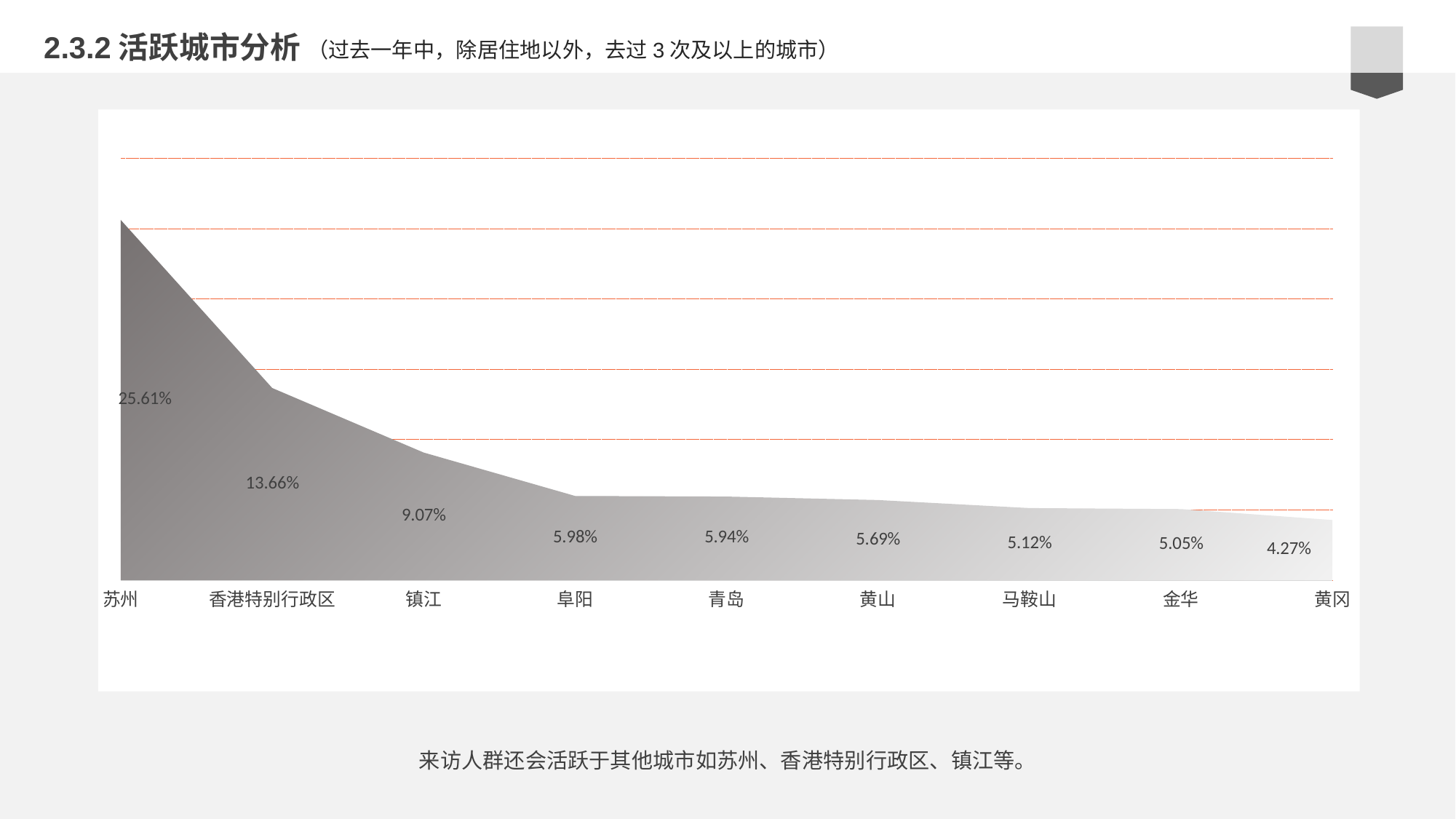

2.3.2活跃城市分析
28
（过去一年中，除居住地以外，去过3次及以上的城市）

### Chart

| Category | 占比 |
|---|---|
| 苏州 | 0.2561 |
| 香港特别行政区 | 0.1366 |
| 镇江 | 0.0907 |
| 阜阳 | 0.0598 |
| 青岛 | 0.0594 |
| 黄山 | 0.0569 |
| 马鞍山 | 0.0512 |
| 金华 | 0.0505 |
| 黄冈 | 0.0427 |
来访人群还会活跃于其他城市如苏州、香港特别行政区、镇江等。